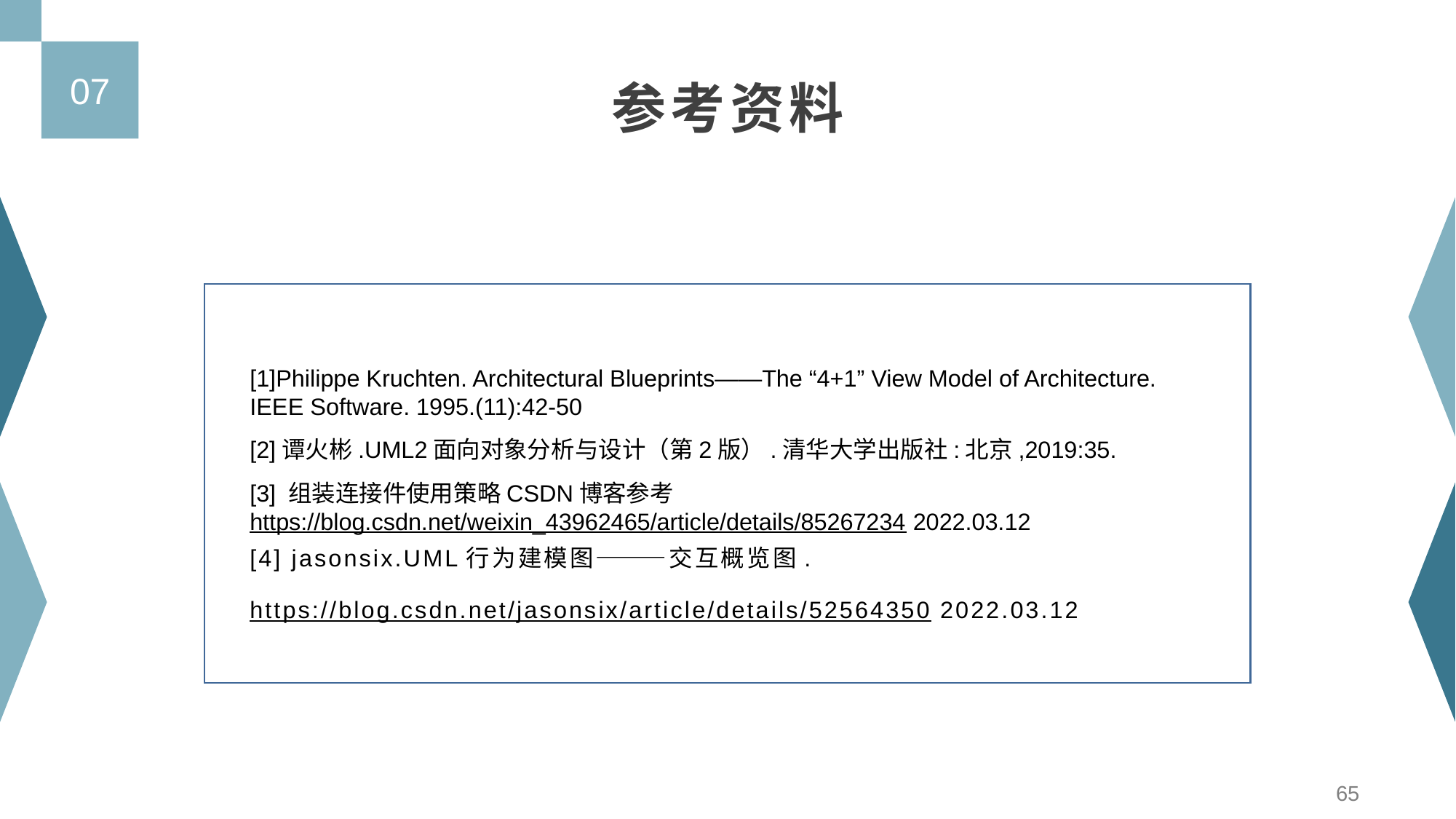

07
参考资料

[1]Philippe Kruchten. Architectural Blueprints——The “4+1” View Model of Architecture. IEEE Software. 1995.(11):42-50
[2]谭火彬.UML2面向对象分析与设计（第2版）.清华大学出版社:北京,2019:35.
[3] 组装连接件使用策略CSDN博客参考https://blog.csdn.net/weixin_43962465/article/details/85267234 2022.03.12
[4] jasonsix.UML行为建模图———交互概览图.
https://blog.csdn.net/jasonsix/article/details/52564350 2022.03.12

65